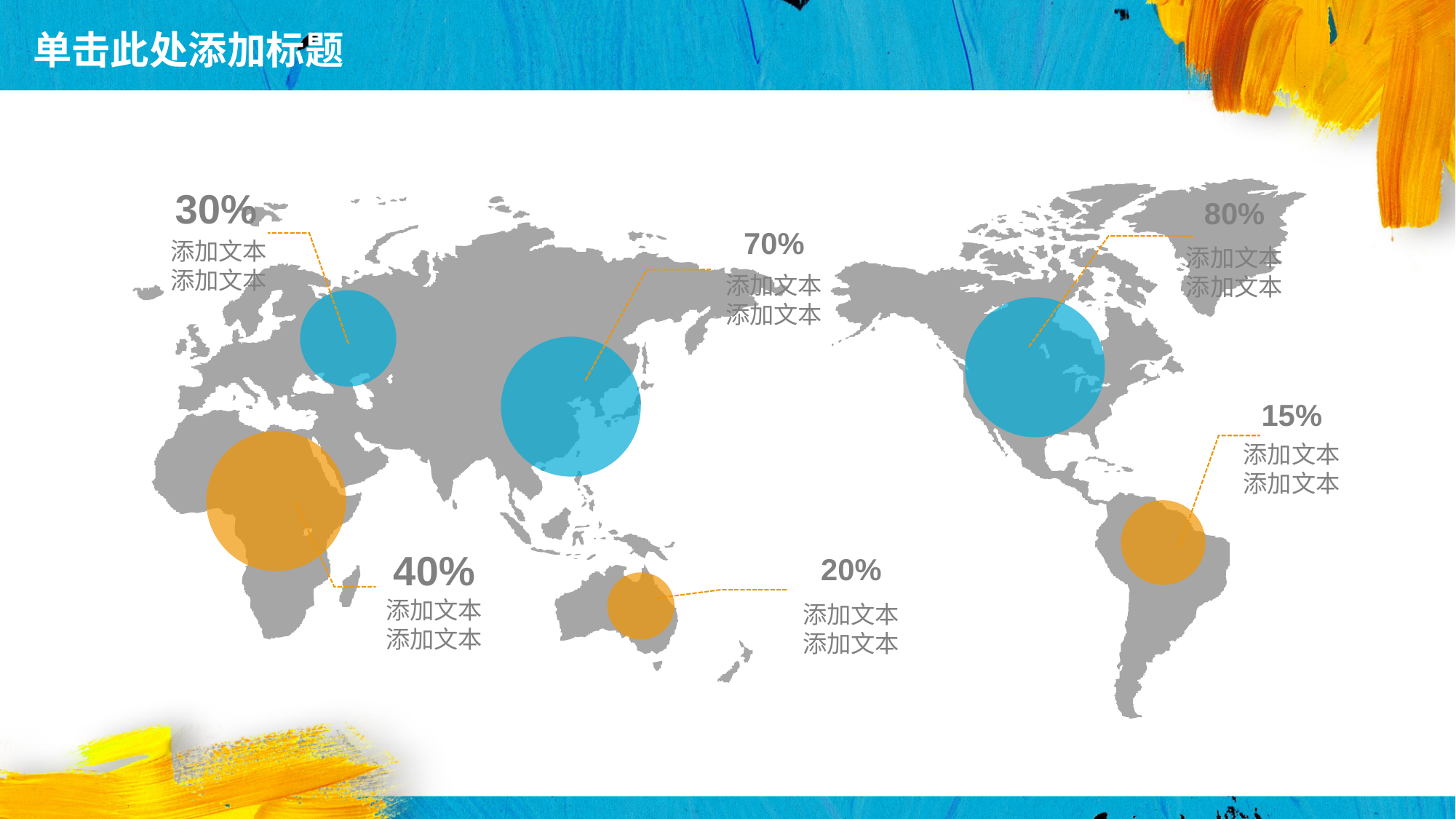

# 单击此处添加标题
30%
添加文本
添加文本

80%
添加文本
添加文本

70%
添加文本
添加文本

15%
添加文本
添加文本

40%
添加文本
添加文本
20%
添加文本
添加文本